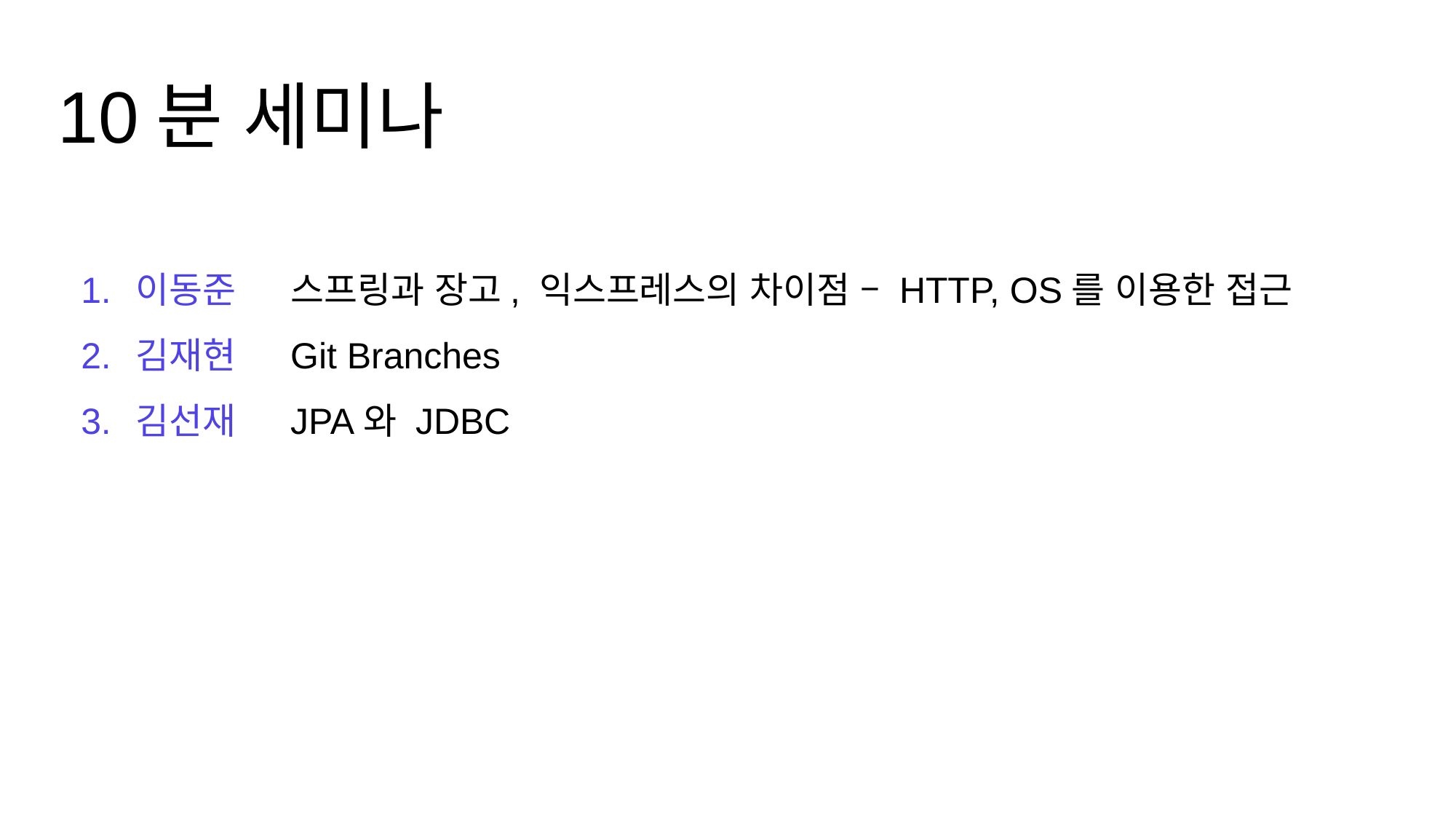

10분 세미나
이동준
김재현
김선재
스프링과 장고, 익스프레스의 차이점 – HTTP, OS를 이용한 접근
Git Branches
JPA와 JDBC